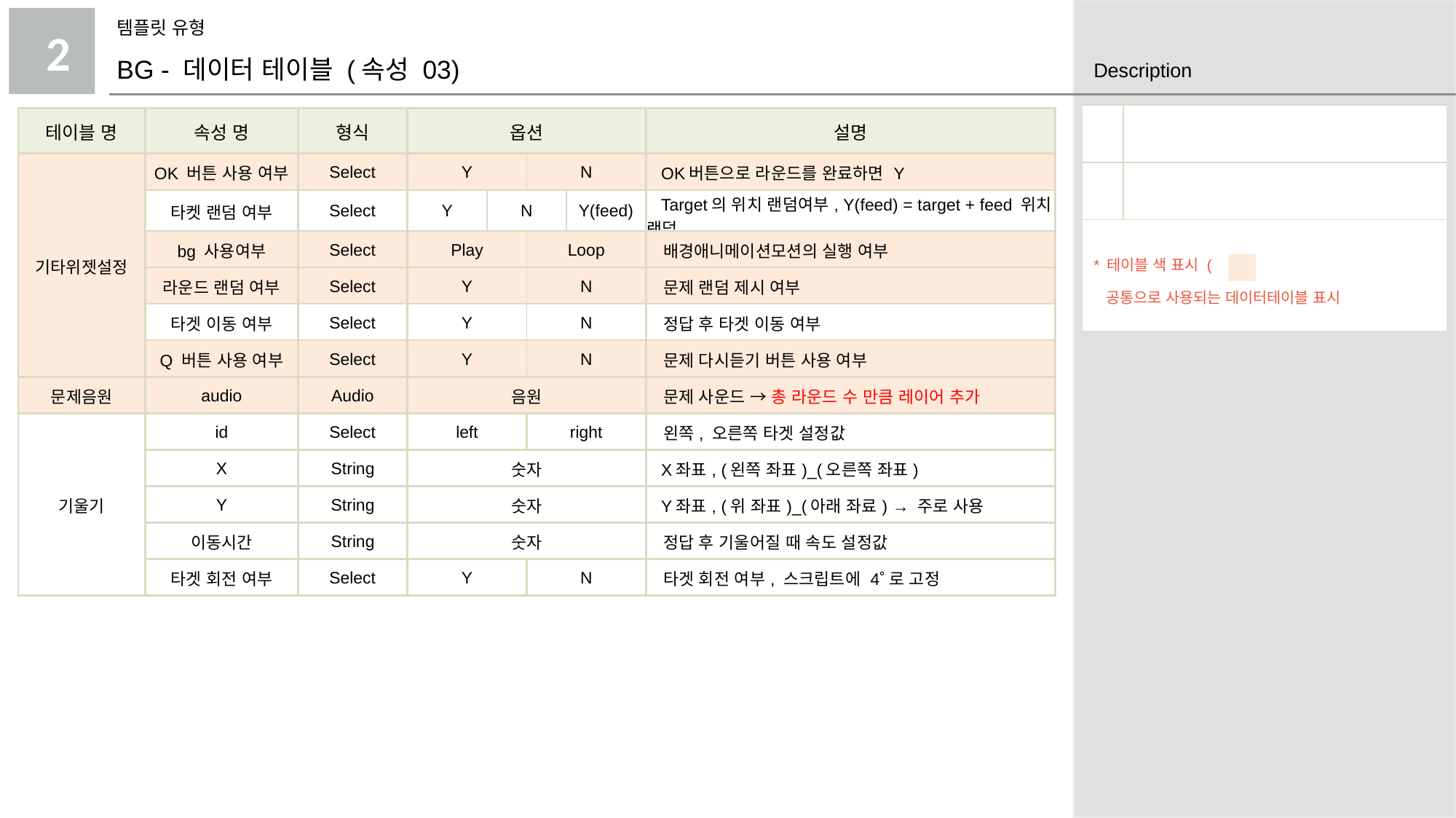

템플릿 유형
2
BG - 데이터 테이블 (속성 03)
|  |  |
| --- | --- |
|  |  |
| \* 테이블 색 표시 ( ) 공통으로 사용되는 데이터테이블 표시 |  |
| 테이블 명 | 속성 명 | 형식 | 옵션 |  |  |  | 설명 |
| --- | --- | --- | --- | --- | --- | --- | --- |
| 기타위젯설정 | OK 버튼 사용 여부 | Select | Y |  | N |  | OK버튼으로 라운드를 완료하면 Y |
|  | 타켓 랜덤 여부 | Select | Y | N |  | Y(feed) | Target의 위치 랜덤여부, Y(feed) = target + feed 위치 랜덤 |
|  | bg 사용여부 | Select | Play |  | Loop |  | 배경애니메이션모션의 실행 여부 |
|  | 라운드 랜덤 여부 | Select | Y |  | N |  | 문제 랜덤 제시 여부 |
|  | 타겟 이동 여부 | Select | Y |  | N |  | 정답 후 타겟 이동 여부 |
|  | Q 버튼 사용 여부 | Select | Y |  | N |  | 문제 다시듣기 버튼 사용 여부 |
| 문제음원 | audio | Audio | 음원 |  |  |  | 문제 사운드 → 총 라운드 수 만큼 레이어 추가 |
| 기울기 | id | Select | left |  | right |  | 왼쪽, 오른쪽 타겟 설정값 |
|  | X | String | 숫자 |  |  |  | X좌표, (왼쪽 좌표)\_(오른쪽 좌표) |
|  | Y | String | 숫자 |  |  |  | Y좌표, (위 좌표)\_(아래 좌료) → 주로 사용 |
|  | 이동시간 | String | 숫자 |  |  |  | 정답 후 기울어질 때 속도 설정값 |
|  | 타겟 회전 여부 | Select | Y |  | N |  | 타겟 회전 여부, 스크립트에 4˚로 고정 |